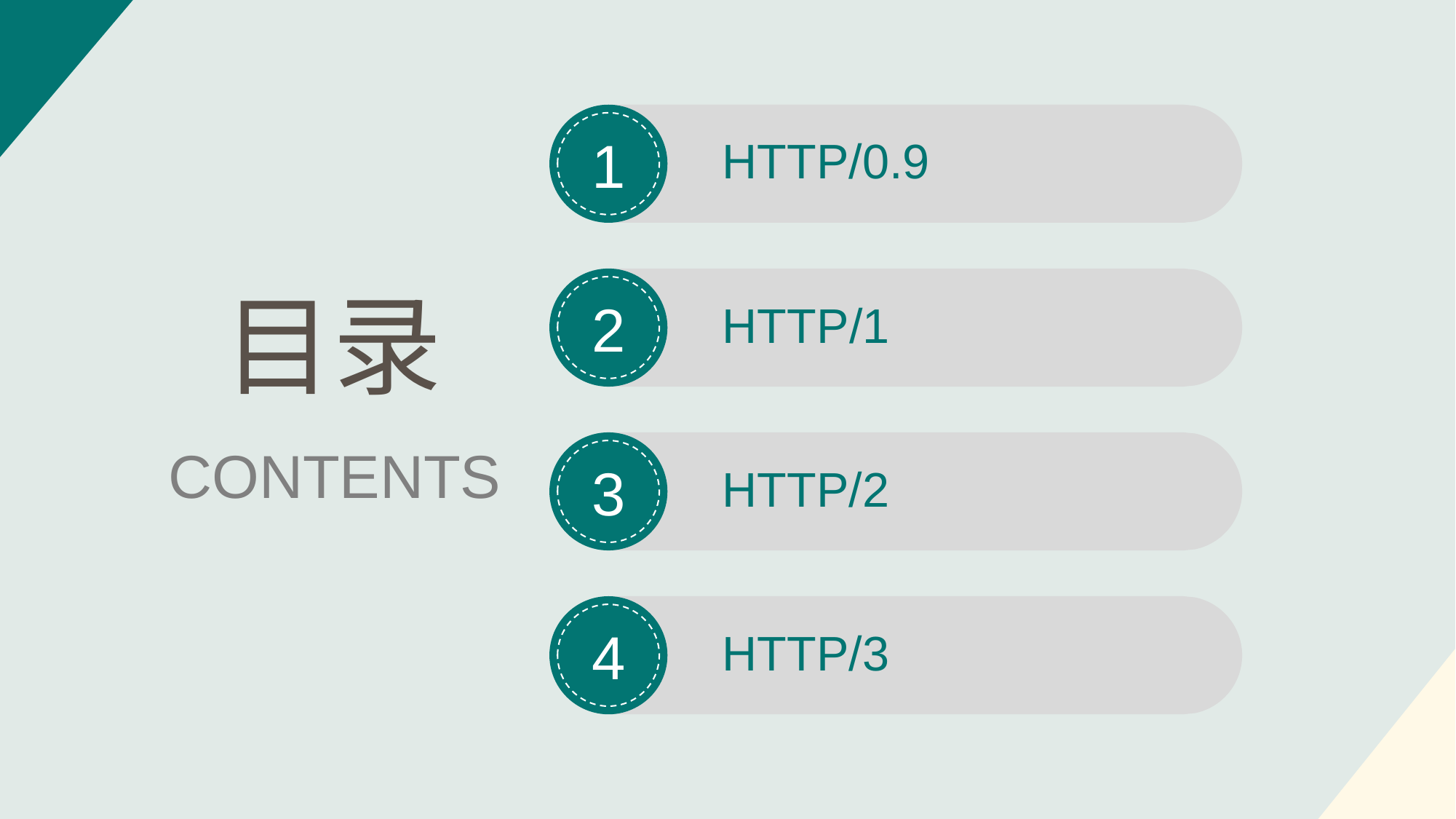

1

HTTP/0.9
2

目录

HTTP/1
CONTENTS
3

HTTP/2
4

HTTP/3